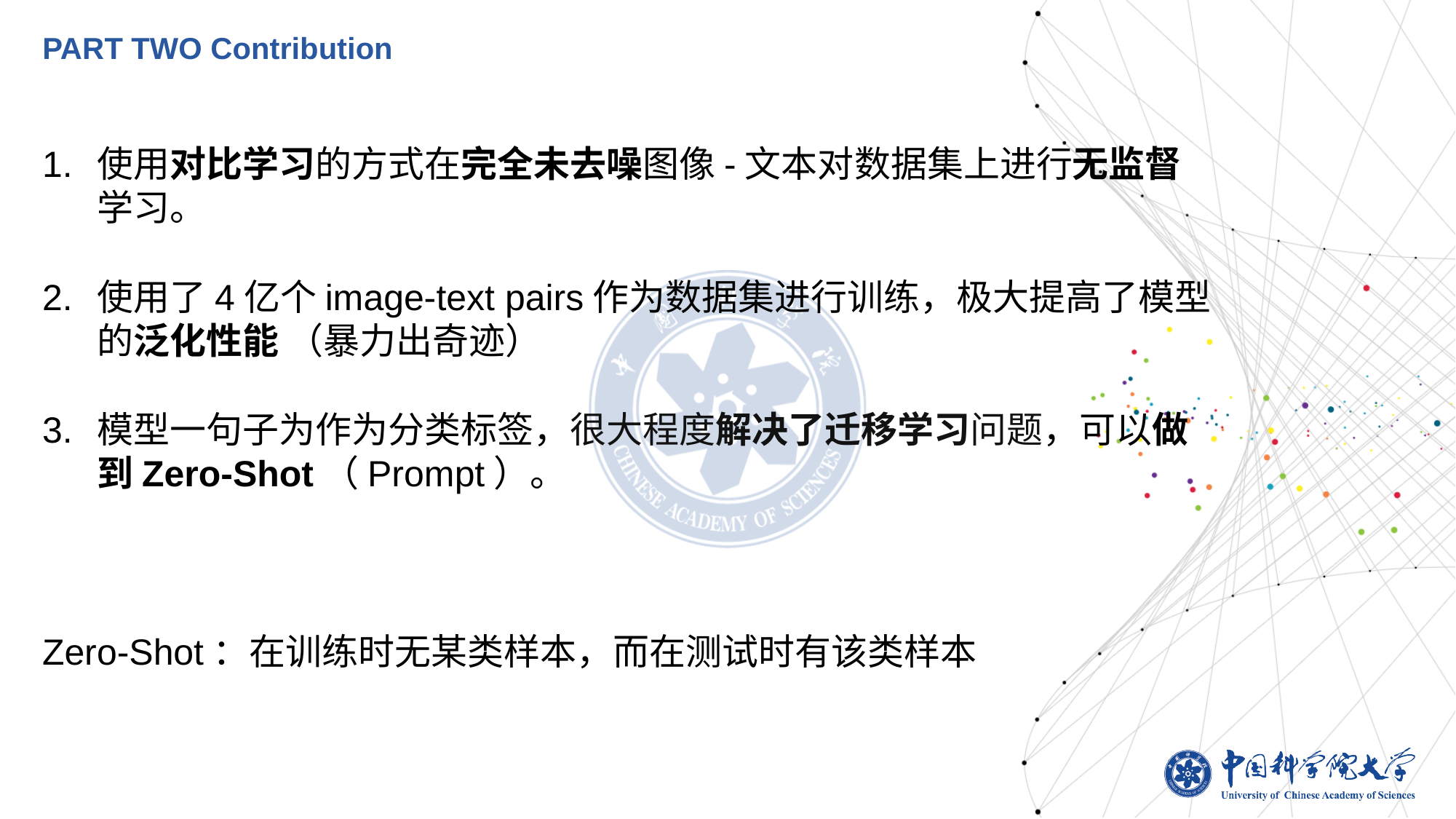

PART TWO Contribution
使用对比学习的方式在完全未去噪图像-文本对数据集上进行无监督学习。
使用了4亿个image-text pairs作为数据集进行训练，极大提高了模型的泛化性能 （暴力出奇迹）
模型一句子为作为分类标签，很大程度解决了迁移学习问题，可以做到Zero-Shot（Prompt）。

Zero-Shot：在训练时无某类样本，而在测试时有该类样本